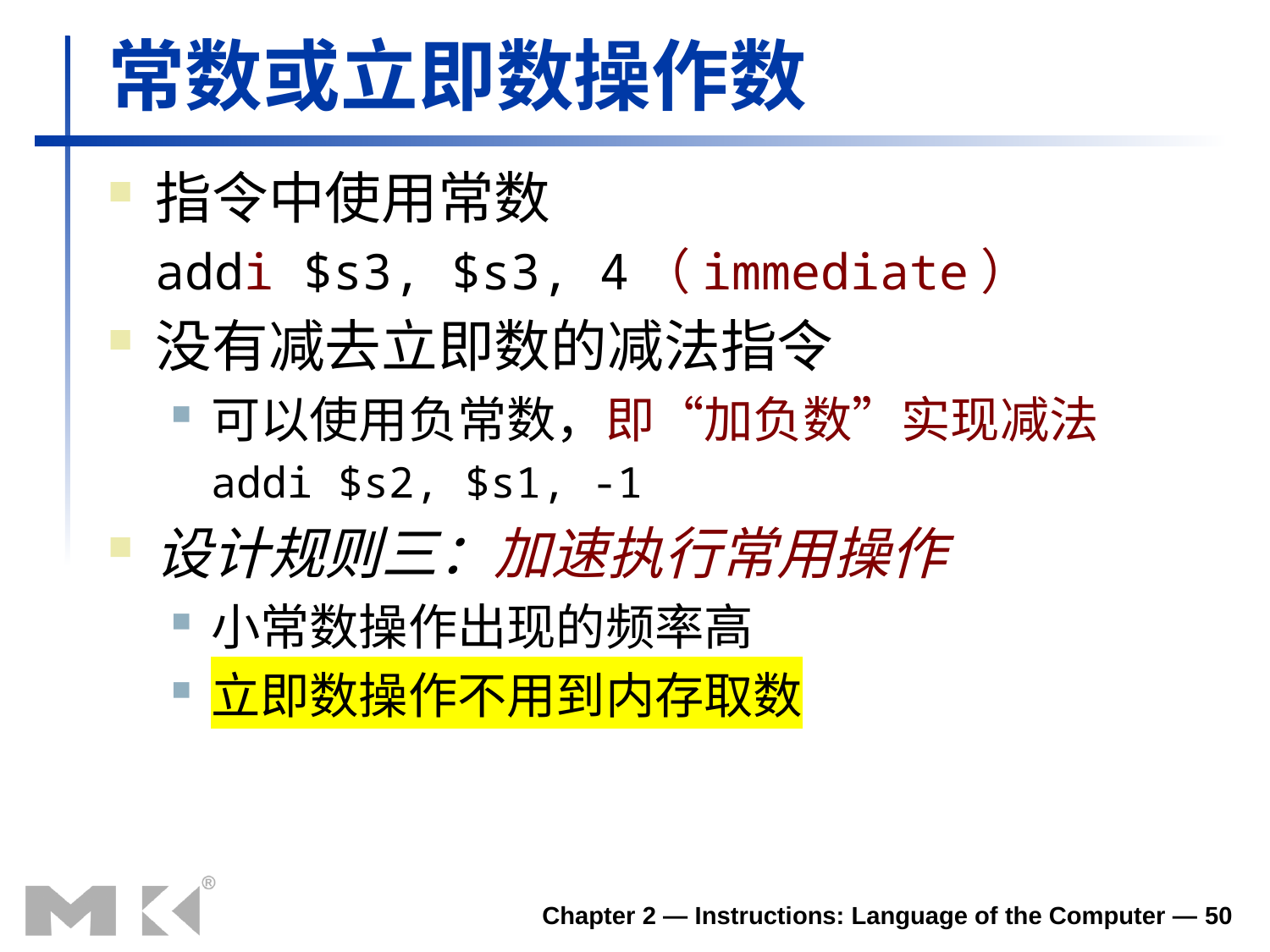

# 常数或立即数操作数
指令中使用常数
	addi $s3, $s3, 4（immediate）
没有减去立即数的减法指令
可以使用负常数，即“加负数”实现减法
	addi $s2, $s1, -1
设计规则三：加速执行常用操作
小常数操作出现的频率高
立即数操作不用到内存取数
Chapter 2 — Instructions: Language of the Computer — 50